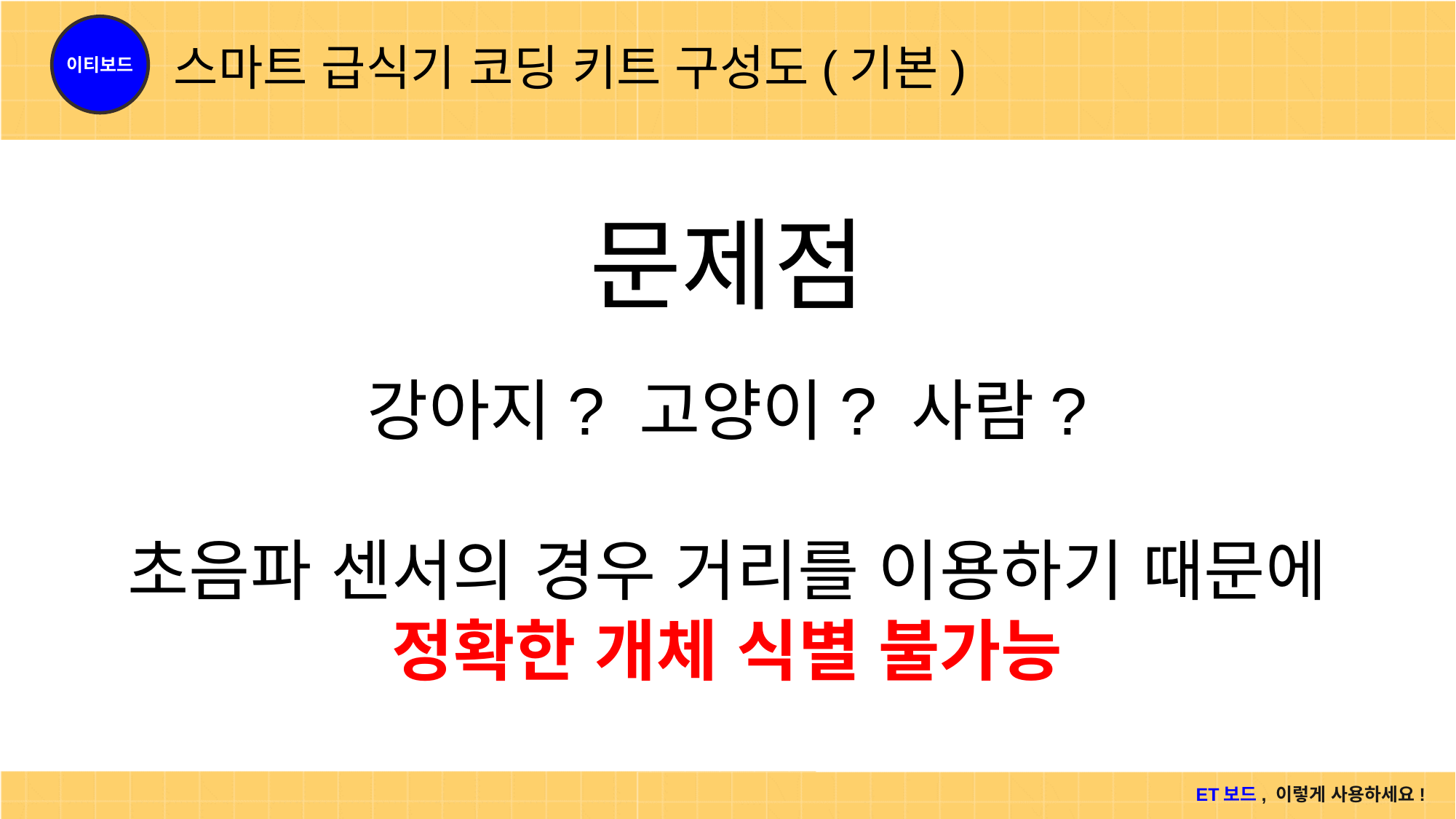

# 스마트 급식기 코딩 키트 구성도(기본)
문제점
강아지? 고양이? 사람?

초음파 센서의 경우 거리를 이용하기 때문에
정확한 개체 식별 불가능